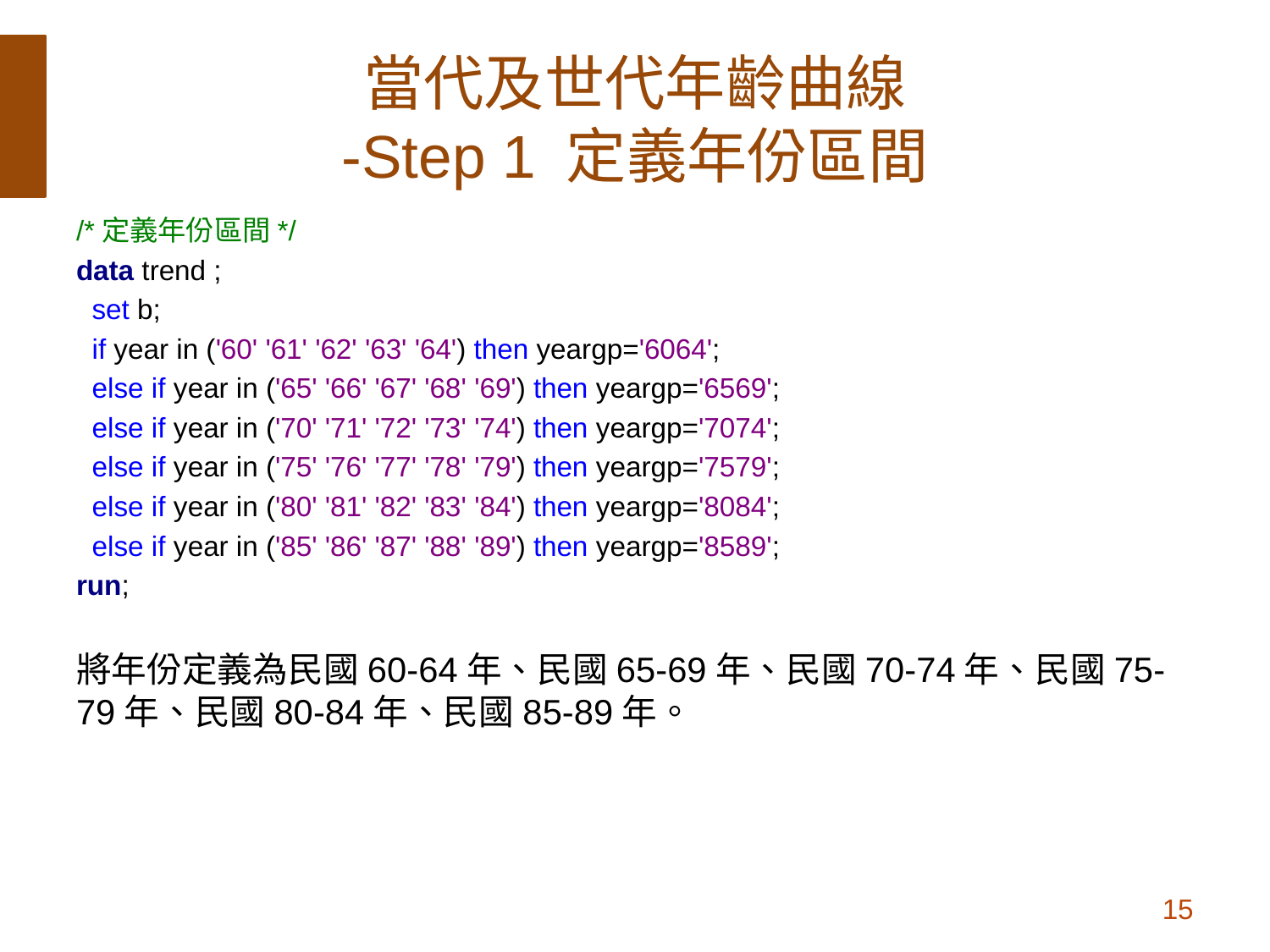

# 當代及世代年齡曲線 -Step 1 定義年份區間
/*定義年份區間*/
data trend ;
  set b;
  if year in ('60' '61' '62' '63' '64') then yeargp='6064';
  else if year in ('65' '66' '67' '68' '69') then yeargp='6569';
  else if year in ('70' '71' '72' '73' '74') then yeargp='7074';
  else if year in ('75' '76' '77' '78' '79') then yeargp='7579';
  else if year in ('80' '81' '82' '83' '84') then yeargp='8084';
  else if year in ('85' '86' '87' '88' '89') then yeargp='8589';
run;

將年份定義為民國60-64年、民國65-69年、民國70-74年、民國75-79年、民國80-84年、民國85-89年。

15